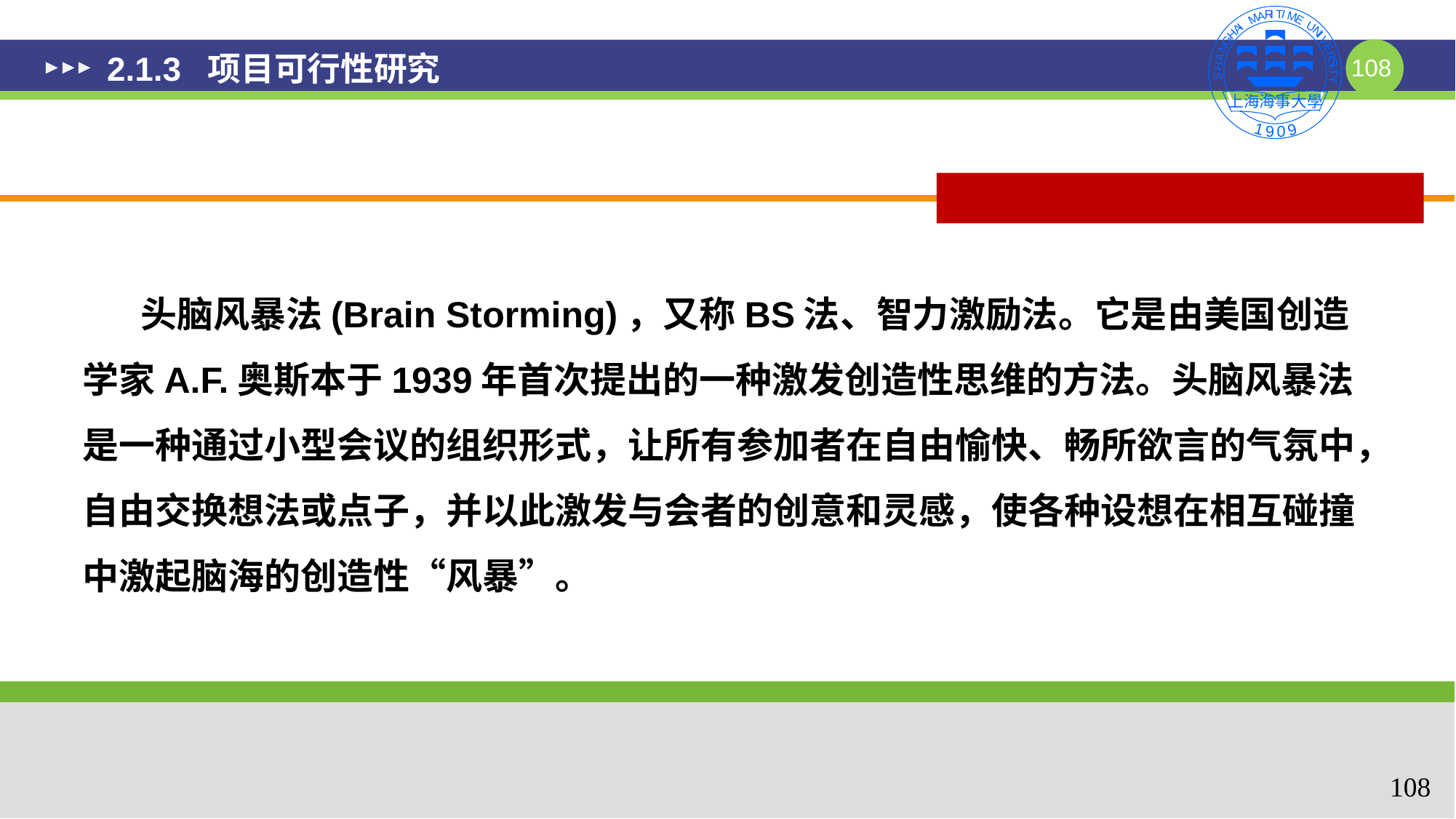

# 2.1.3  项目可行性研究

      头脑风暴法(Brain Storming)，又称BS法、智力激励法。它是由美国创造学家A.F.奥斯本于1939年首次提出的一种激发创造性思维的方法。头脑风暴法是一种通过小型会议的组织形式，让所有参加者在自由愉快、畅所欲言的气氛中，自由交换想法或点子，并以此激发与会者的创意和灵感，使各种设想在相互碰撞中激起脑海的创造性“风暴”。

108
108